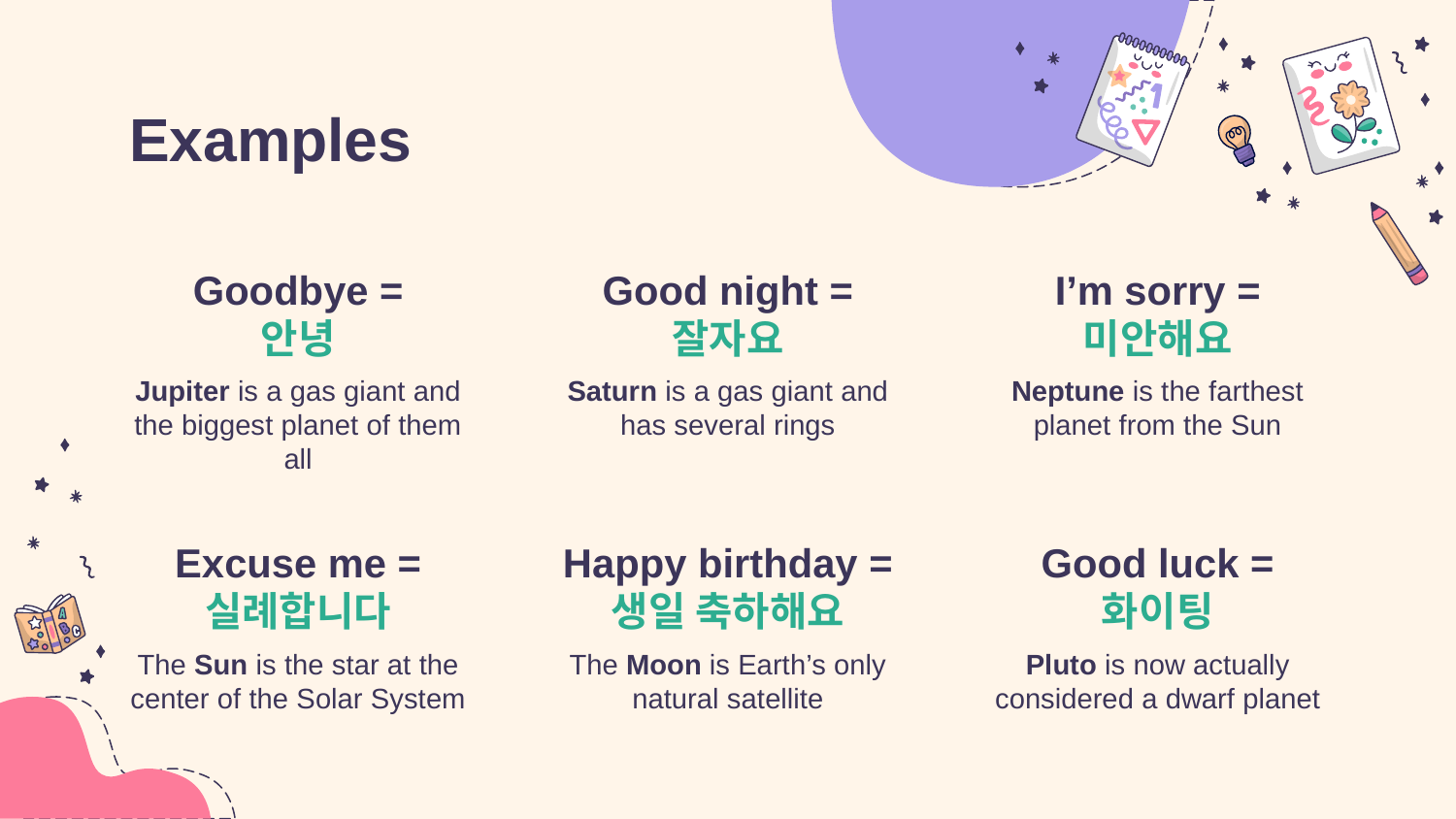

# Examples

Goodbye = 안녕
Good night = 잘자요
I’m sorry = 미안해요
Saturn is a gas giant and has several rings
Neptune is the farthest planet from the Sun
Jupiter is a gas giant and the biggest planet of them all
Excuse me = 실례합니다
Happy birthday = 생일 축하해요
Good luck = 화이팅

The Sun is the star at the center of the Solar System
The Moon is Earth’s only natural satellite
Pluto is now actually considered a dwarf planet